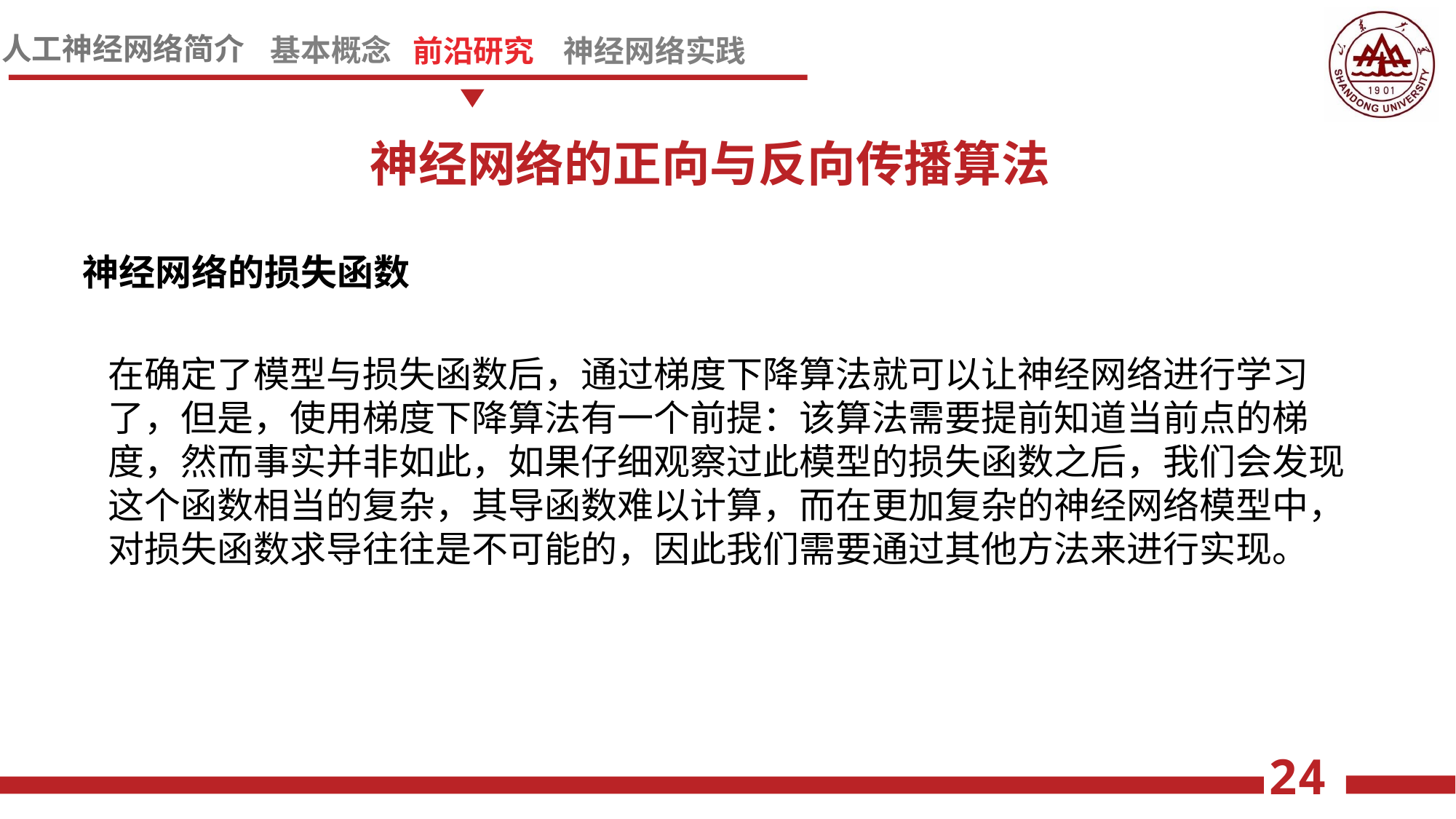

神经网络的正向与反向传播算法
 神经网络的损失函数
在确定了模型与损失函数后，通过梯度下降算法就可以让神经网络进行学习了，但是，使用梯度下降算法有一个前提：该算法需要提前知道当前点的梯度，然而事实并非如此，如果仔细观察过此模型的损失函数之后，我们会发现这个函数相当的复杂，其导函数难以计算，而在更加复杂的神经网络模型中，对损失函数求导往往是不可能的，因此我们需要通过其他方法来进行实现。